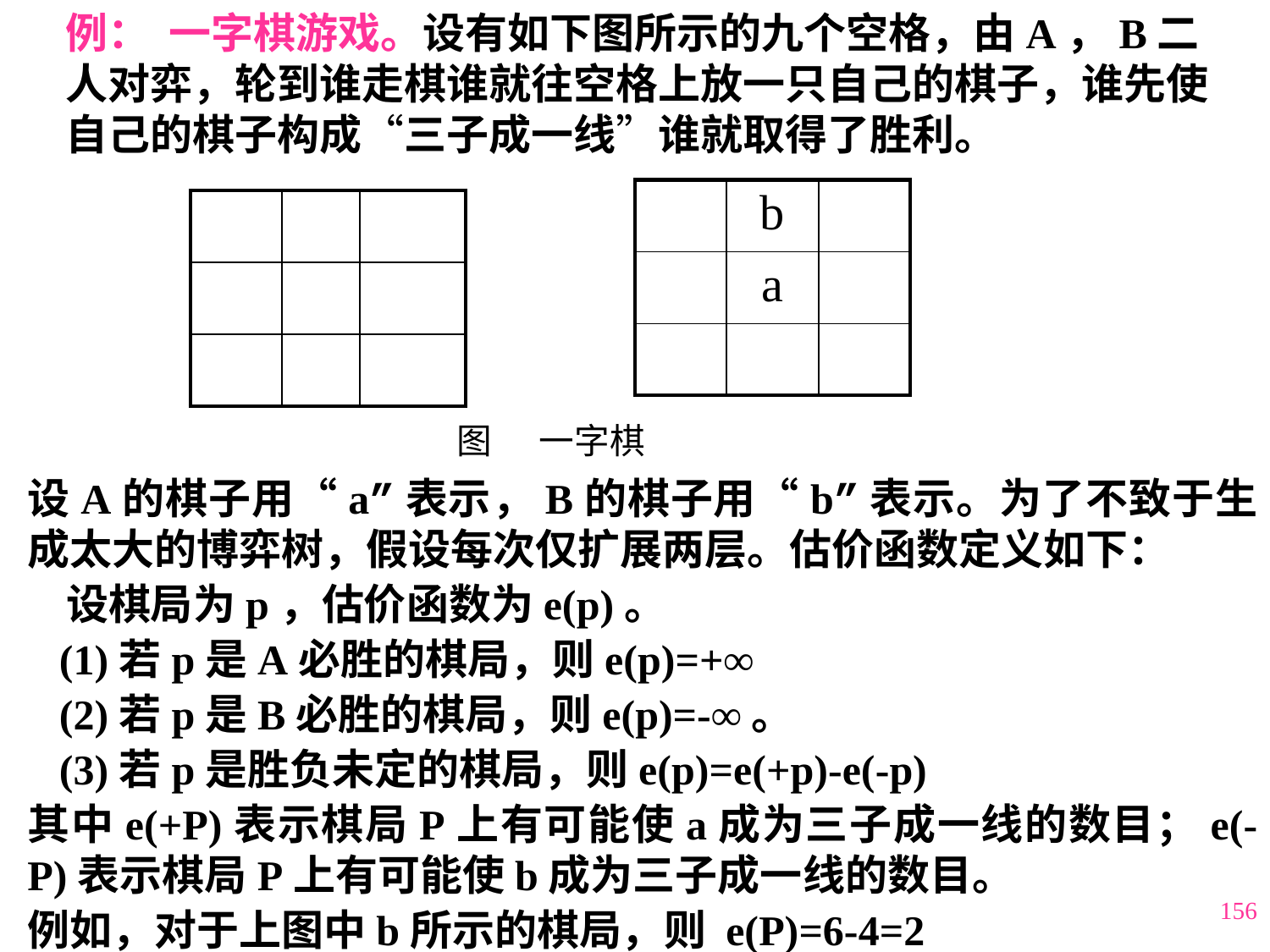

例：  一字棋游戏。设有如下图所示的九个空格，由A，B二人对弈，轮到谁走棋谁就往空格上放一只自己的棋子，谁先使自己的棋子构成“三子成一线”谁就取得了胜利。
|  | b |  |
| --- | --- | --- |
|  | a |  |
|  |  |  |
|  |  |  |
| --- | --- | --- |
|  |  |  |
|  |  |  |
图      一字棋
设A的棋子用“a”表示，B的棋子用“b”表示。为了不致于生成太大的博弈树，假设每次仅扩展两层。估价函数定义如下：
   设棋局为p，估价函数为e(p)。
   (1)若p是A必胜的棋局，则e(p)=+∞
   (2)若p是B必胜的棋局，则e(p)=-∞。
   (3)若p是胜负未定的棋局，则e(p)=e(+p)-e(-p)
其中e(+P)表示棋局P上有可能使a成为三子成一线的数目；e(-P)表示棋局P上有可能使b成为三子成一线的数目。
例如，对于上图中b所示的棋局，则 e(P)=6-4=2
156